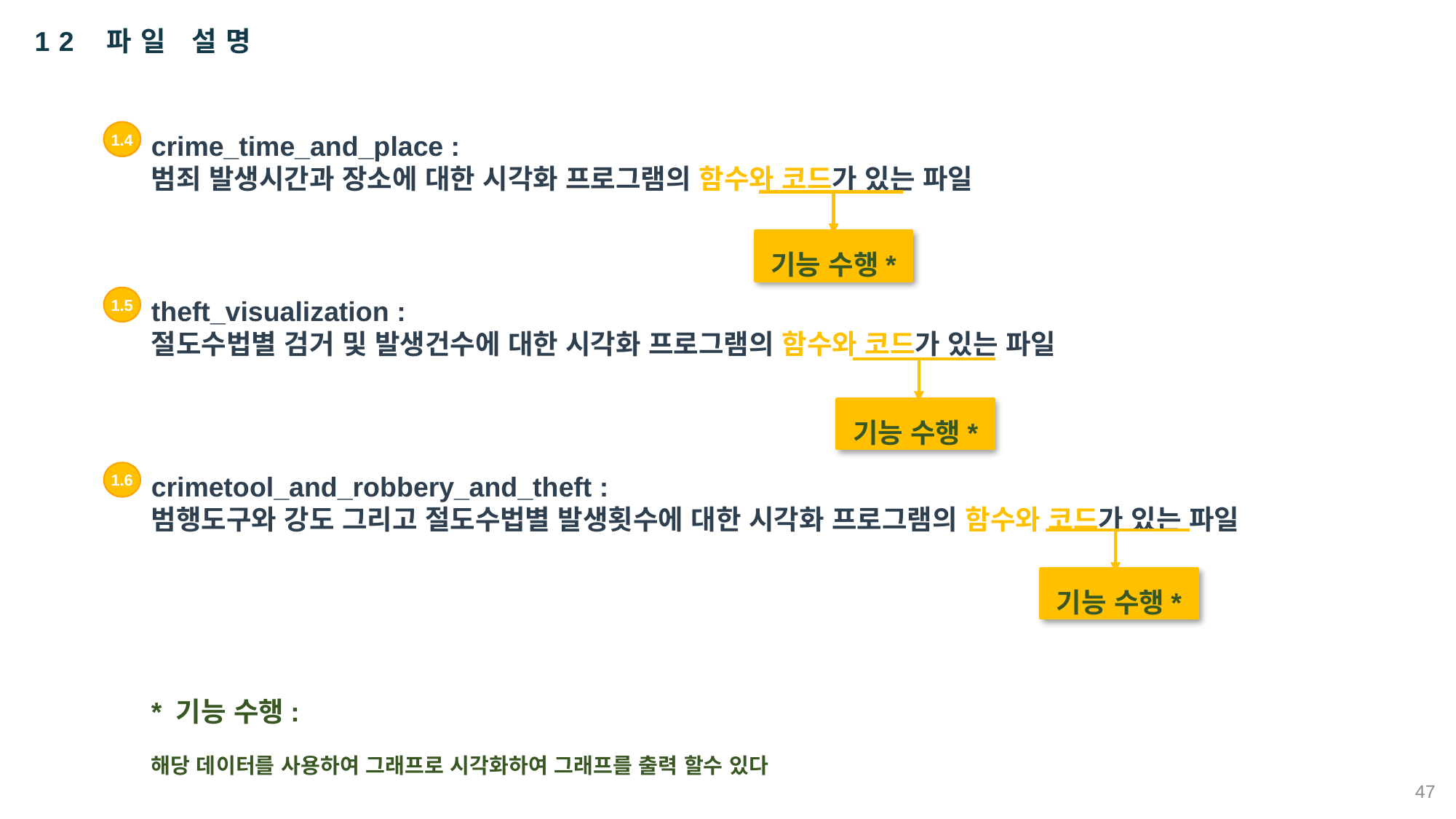

12 파일 설명
crime_time_and_place :
범죄 발생시간과 장소에 대한 시각화 프로그램의 함수와 코드가 있는 파일
1.4
2.9
기능 수행*
theft_visualization :
절도수법별 검거 및 발생건수에 대한 시각화 프로그램의 함수와 코드가 있는 파일
1.5
기능 수행*
crimetool_and_robbery_and_theft :
범행도구와 강도 그리고 절도수법별 발생횟수에 대한 시각화 프로그램의 함수와 코드가 있는 파일
1.6
기능 수행*
* 기능 수행:
해당 데이터를 사용하여 그래프로 시각화하여 그래프를 출력 할수 있다
47